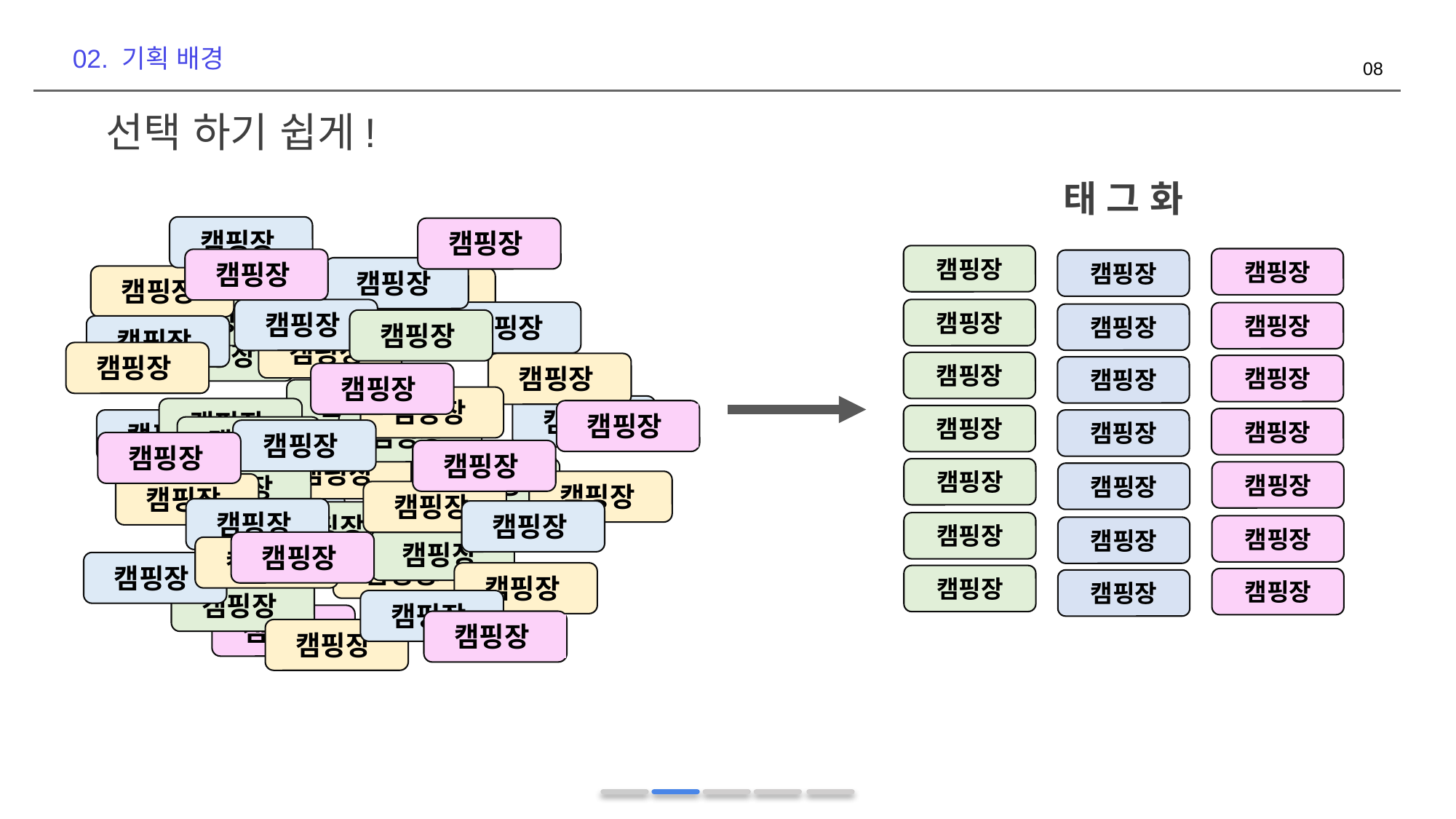

02. 기획 배경
선택 하기 쉽게!
08
태 그 화

캠핑장

캠핑장

캠핑장

캠핑장

캠핑장

캠핑장

캠핑장

캠핑장

캠핑장

캠핑장

캠핑장

캠핑장

캠핑장

캠핑장

캠핑장

캠핑장

캠핑장

캠핑장

캠핑장

캠핑장

캠핑장

캠핑장

캠핑장

캠핑장

캠핑장

캠핑장

캠핑장

캠핑장

캠핑장

캠핑장

캠핑장

캠핑장

캠핑장

캠핑장

캠핑장

캠핑장

캠핑장

캠핑장

캠핑장

캠핑장

캠핑장

캠핑장

캠핑장

캠핑장

캠핑장

캠핑장

캠핑장

캠핑장

캠핑장

캠핑장

캠핑장

캠핑장

캠핑장

캠핑장

캠핑장

캠핑장

캠핑장

캠핑장

캠핑장

캠핑장

캠핑장

캠핑장

캠핑장

캠핑장

캠핑장

캠핑장

캠핑장

캠핑장

캠핑장

캠핑장